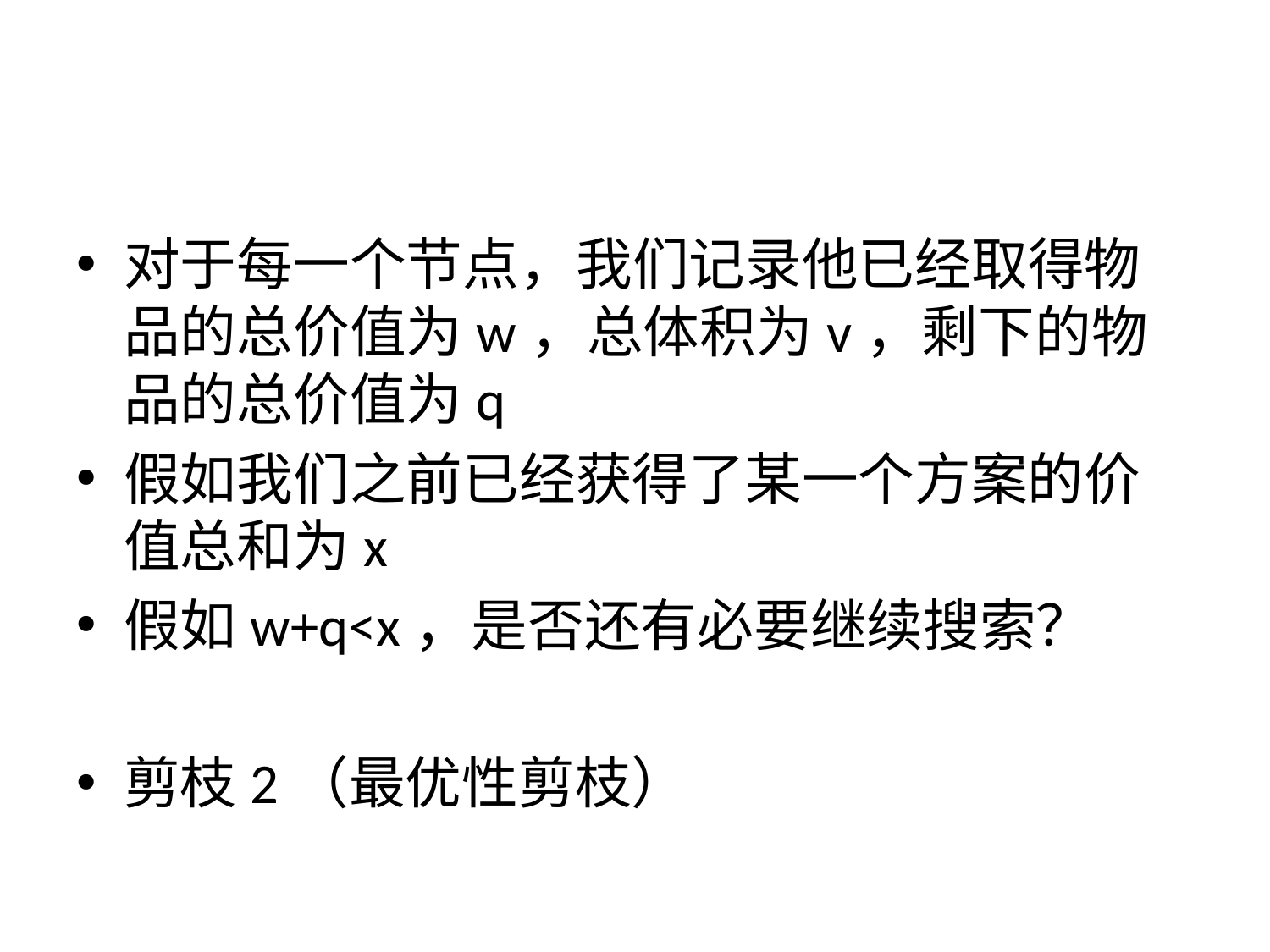

对于每一个节点，我们记录他已经取得物品的总价值为w，总体积为v，剩下的物品的总价值为q
假如我们之前已经获得了某一个方案的价值总和为x
假如w+q<x，是否还有必要继续搜索？

剪枝2（最优性剪枝）